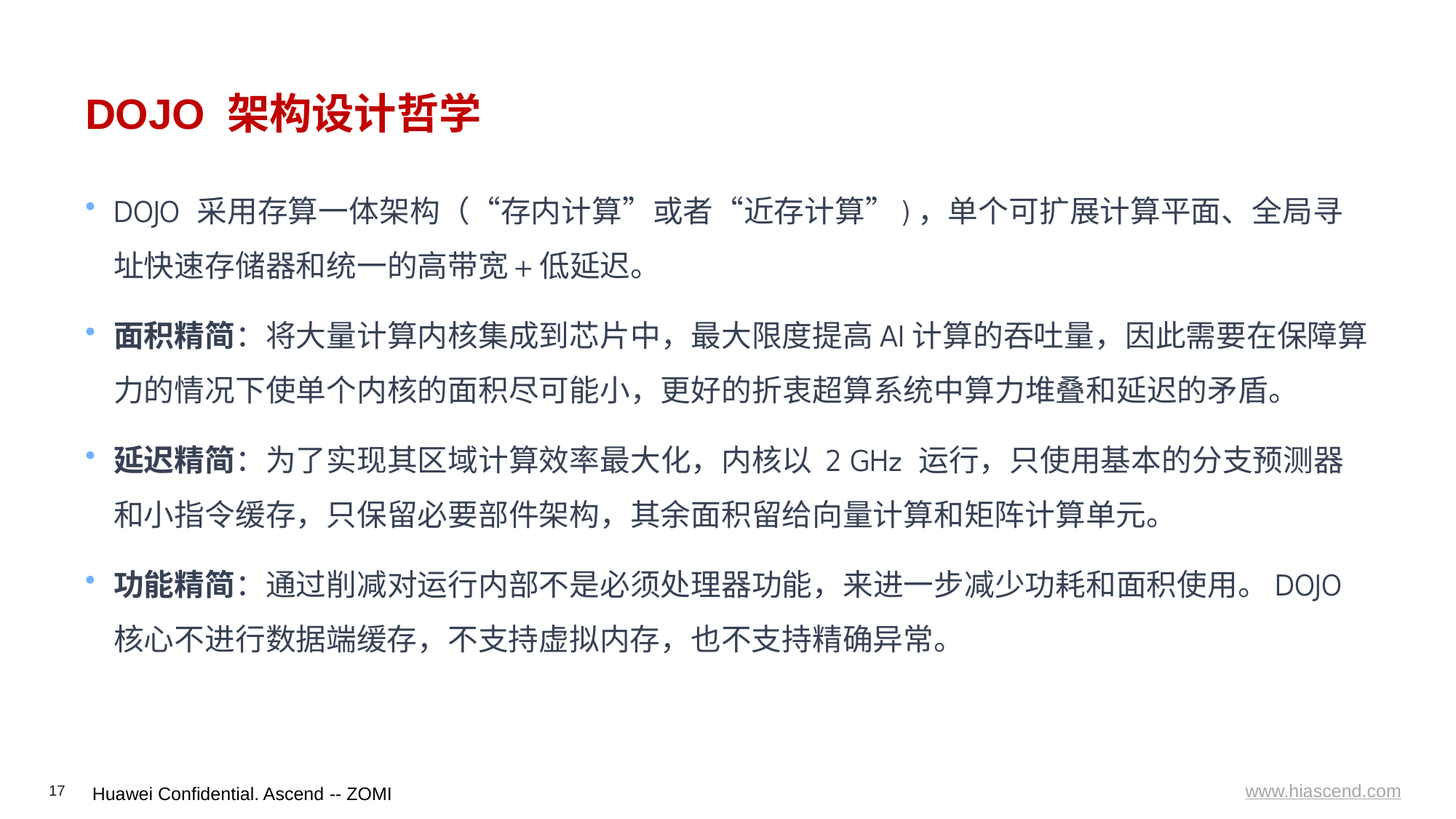

# DOJO 架构设计哲学
DOJO 采用存算一体架构（“存内计算”或者“近存计算”)，单个可扩展计算平面、全局寻址快速存储器和统一的高带宽+低延迟。
面积精简：将大量计算内核集成到芯片中，最大限度提高AI计算的吞吐量，因此需要在保障算力的情况下使单个内核的面积尽可能小，更好的折衷超算系统中算力堆叠和延迟的矛盾。
延迟精简：为了实现其区域计算效率最大化，内核以 2 GHz 运行，只使用基本的分支预测器和小指令缓存，只保留必要部件架构，其余面积留给向量计算和矩阵计算单元。
功能精简：通过削减对运行内部不是必须处理器功能，来进一步减少功耗和面积使用。DOJO 核心不进行数据端缓存，不支持虚拟内存，也不支持精确异常。